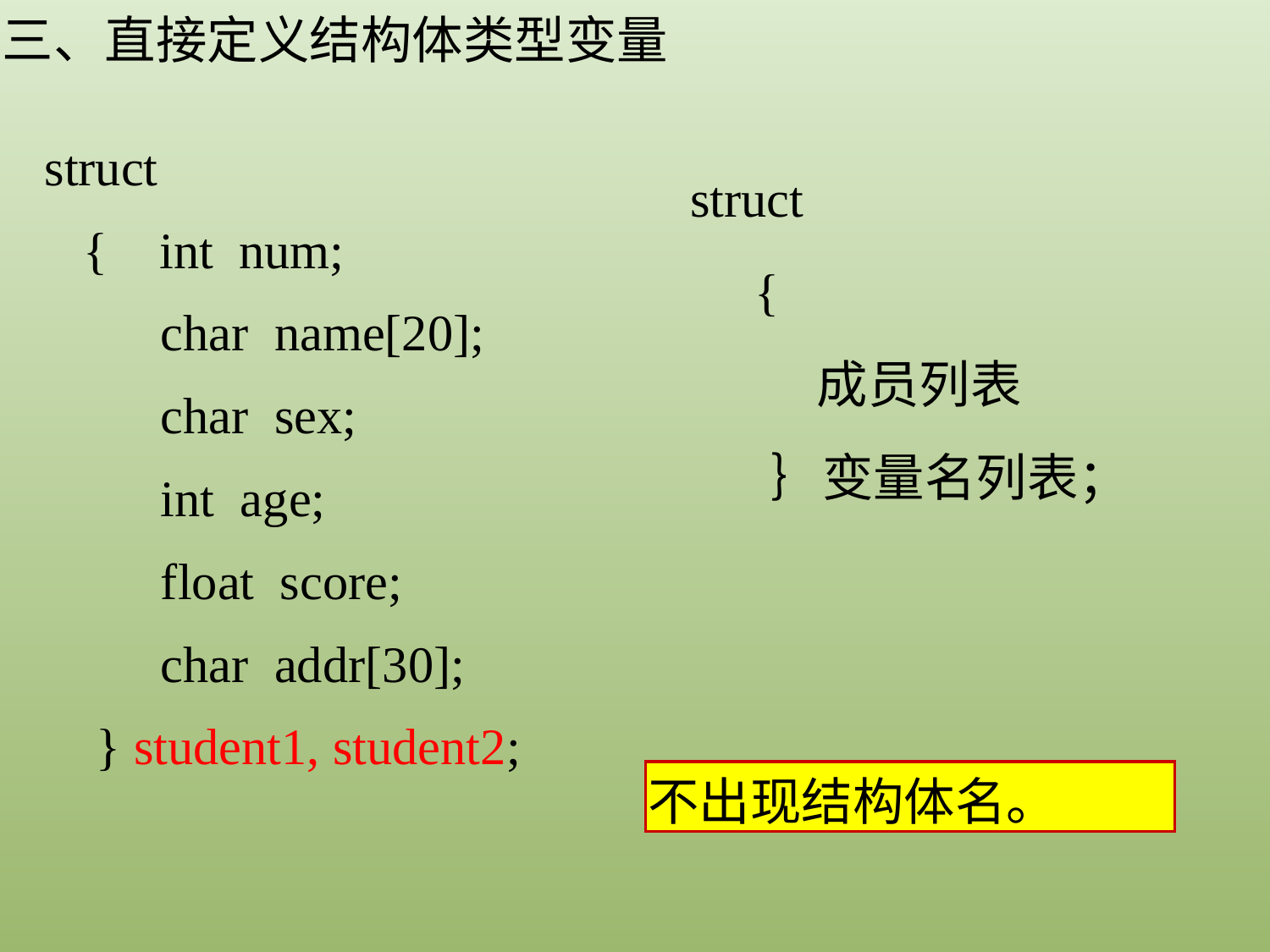

三、直接定义结构体类型变量
struct
   {    int  num;
         char  name[20];
         char  sex;
         int  age;
         float  score;
         char  addr[30];
    } student1, student2;
struct
     {
          成员列表
      ｝变量名列表；
不出现结构体名。
388